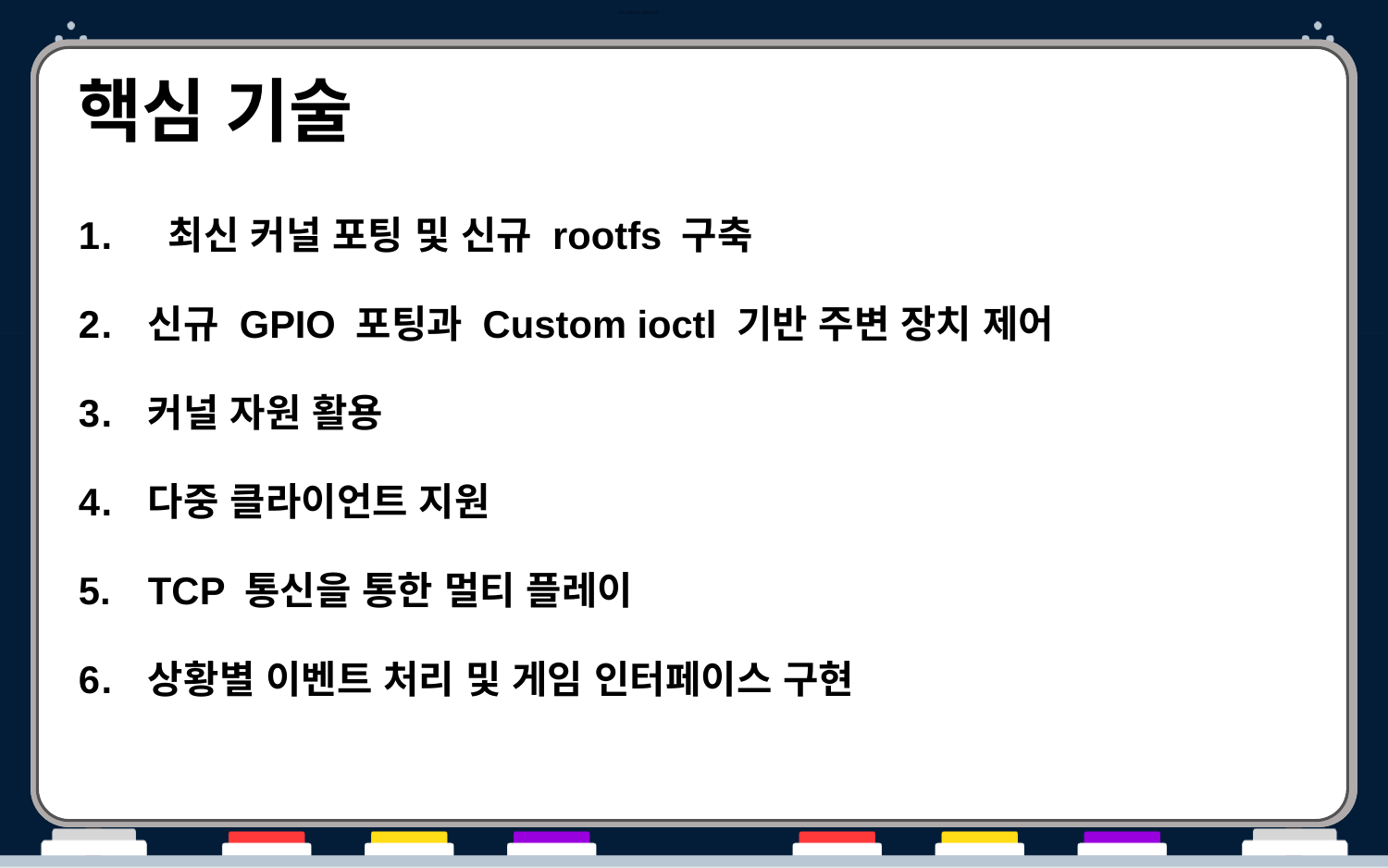

# 핵심 기술
 최신 커널 포팅 및 신규 rootfs 구축
신규 GPIO 포팅과 Custom ioctl 기반 주변 장치 제어
커널 자원 활용
다중 클라이언트 지원
TCP 통신을 통한 멀티 플레이
상황별 이벤트 처리 및 게임 인터페이스 구현